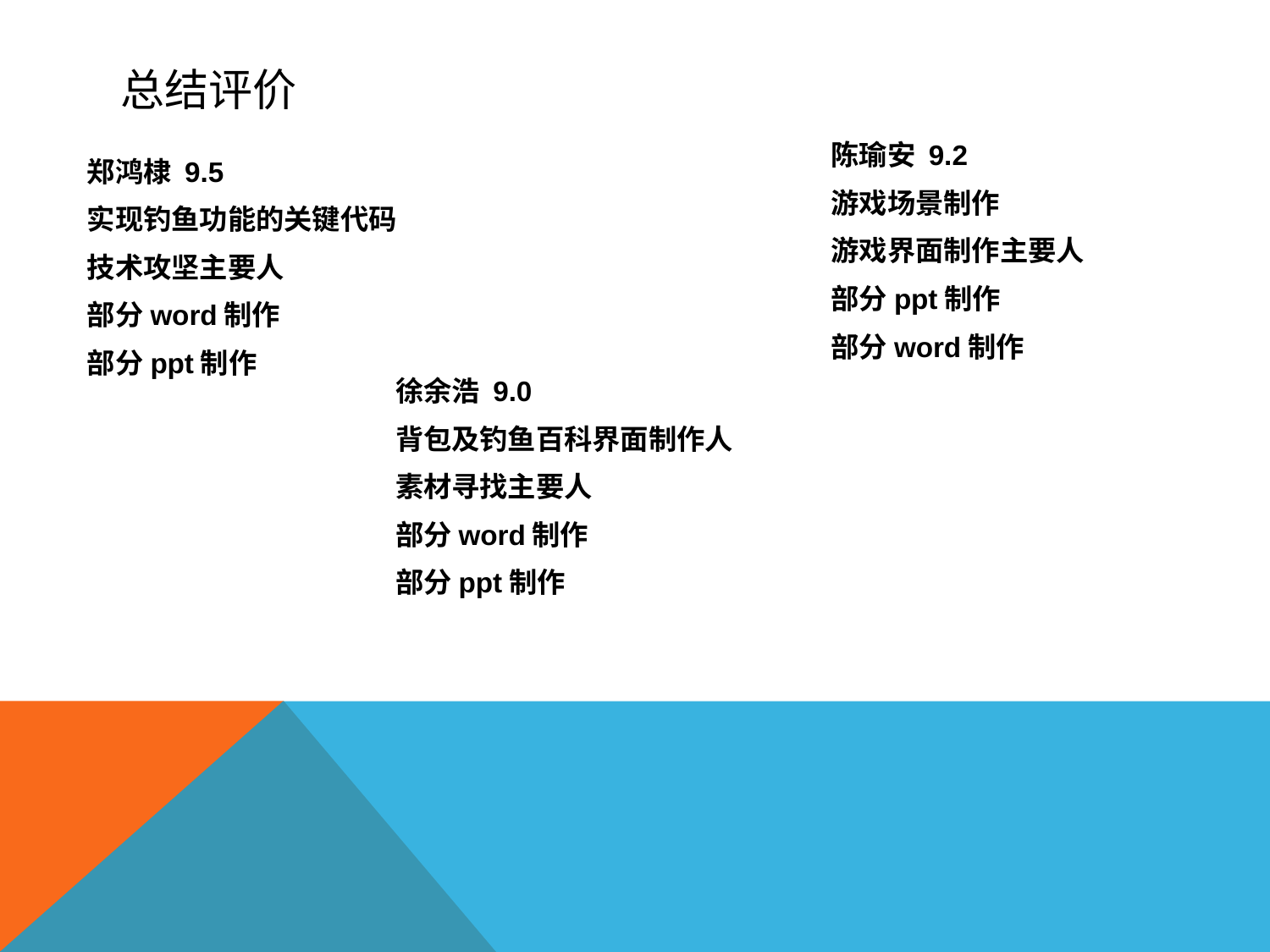

# 总结评价
陈瑜安 9.2
游戏场景制作
游戏界面制作主要人
部分ppt制作
部分word制作
郑鸿棣 9.5
实现钓鱼功能的关键代码
技术攻坚主要人
部分word制作
部分ppt制作
徐余浩 9.0
背包及钓鱼百科界面制作人
素材寻找主要人
部分word制作
部分ppt制作